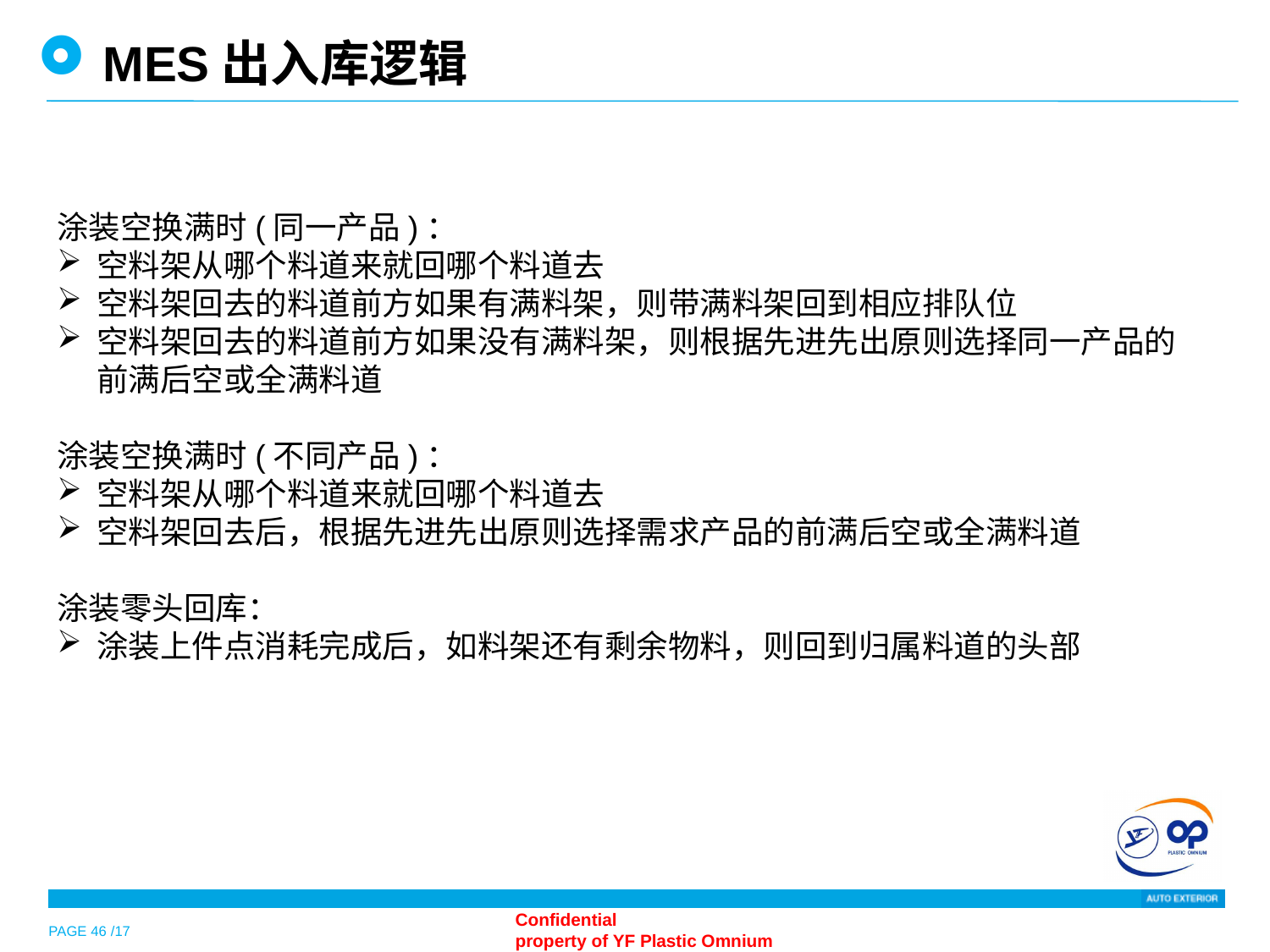

MES出入库逻辑
涂装空换满时(同一产品)：
空料架从哪个料道来就回哪个料道去
空料架回去的料道前方如果有满料架，则带满料架回到相应排队位
空料架回去的料道前方如果没有满料架，则根据先进先出原则选择同一产品的前满后空或全满料道

涂装空换满时(不同产品)：
空料架从哪个料道来就回哪个料道去
空料架回去后，根据先进先出原则选择需求产品的前满后空或全满料道

涂装零头回库：
涂装上件点消耗完成后，如料架还有剩余物料，则回到归属料道的头部
PAGE 46 /17